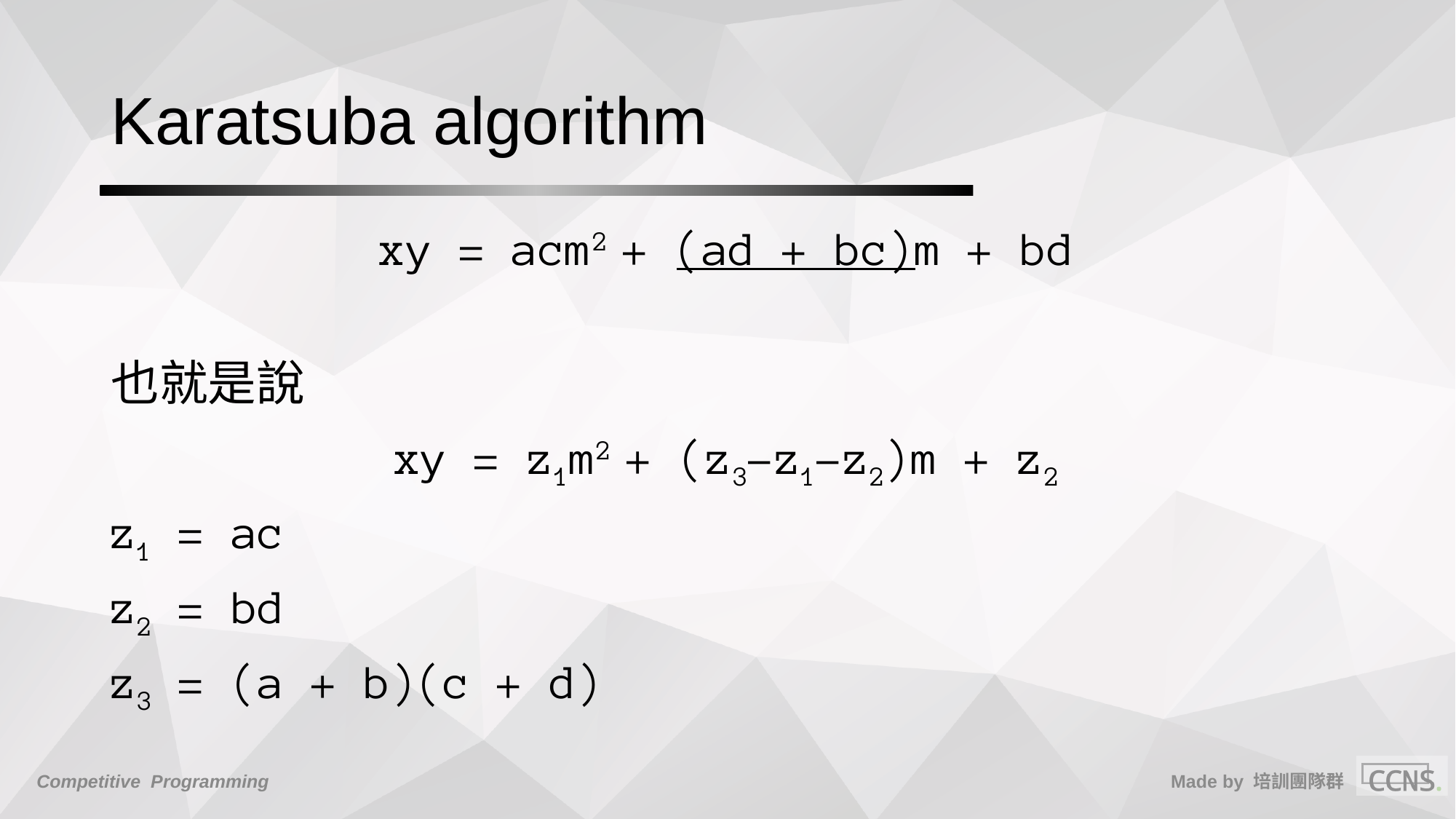

# Karatsuba algorithm
xy = acm2 + (ad + bc)m + bd

也就是說
xy = z1m2 + (z3-z1-z2)m + z2
z1 = ac
z2 = bd
z3 = (a + b)(c + d)